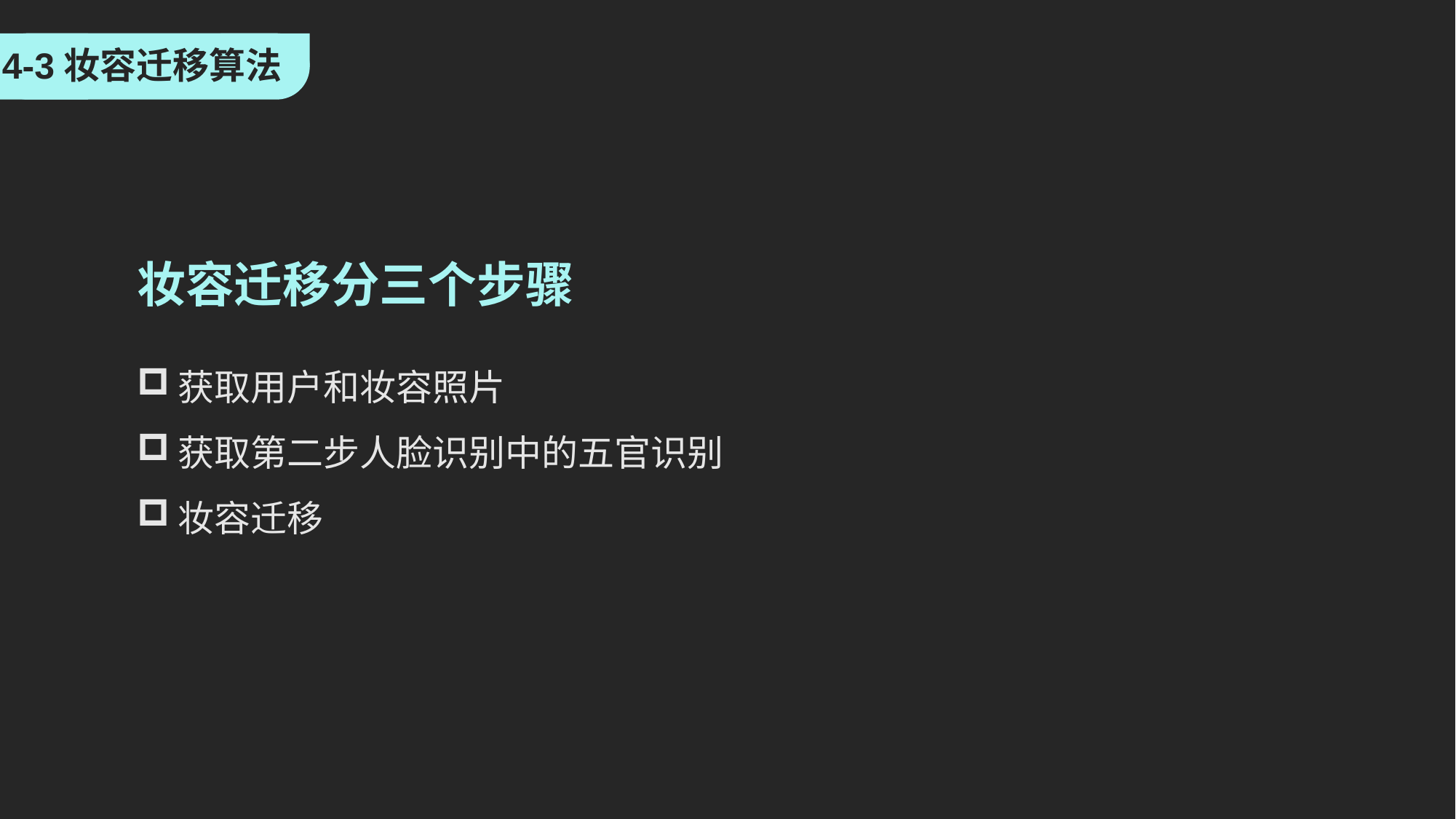

4-3妆容迁移算法
妆容迁移分三个步骤
获取用户和妆容照片
获取第二步人脸识别中的五官识别
妆容迁移